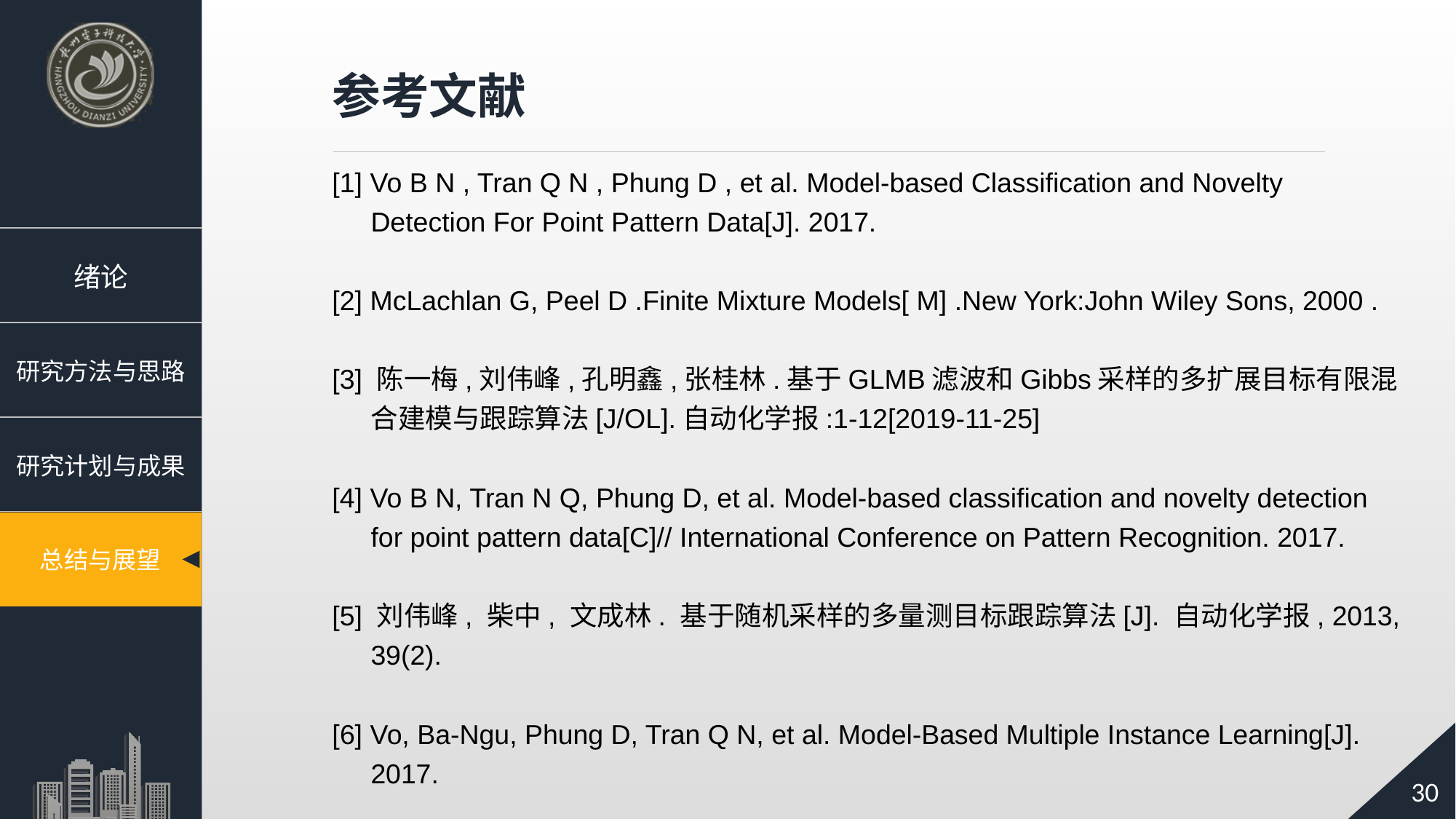

参考文献
[1] Vo B N , Tran Q N , Phung D , et al. Model-based Classification and Novelty Detection For Point Pattern Data[J]. 2017.

[2] McLachlan G, Peel D .Finite Mixture Models[ M] .New York:John Wiley Sons, 2000 .

[3] 陈一梅,刘伟峰,孔明鑫,张桂林.基于GLMB滤波和Gibbs采样的多扩展目标有限混合建模与跟踪算法[J/OL].自动化学报:1-12[2019-11-25]

[4] Vo B N, Tran N Q, Phung D, et al. Model-based classification and novelty detection for point pattern data[C]// International Conference on Pattern Recognition. 2017.

[5] 刘伟峰, 柴中, 文成林. 基于随机采样的多量测目标跟踪算法[J]. 自动化学报, 2013, 39(2).

[6] Vo, Ba-Ngu, Phung D, Tran Q N, et al. Model-Based Multiple Instance Learning[J]. 2017.